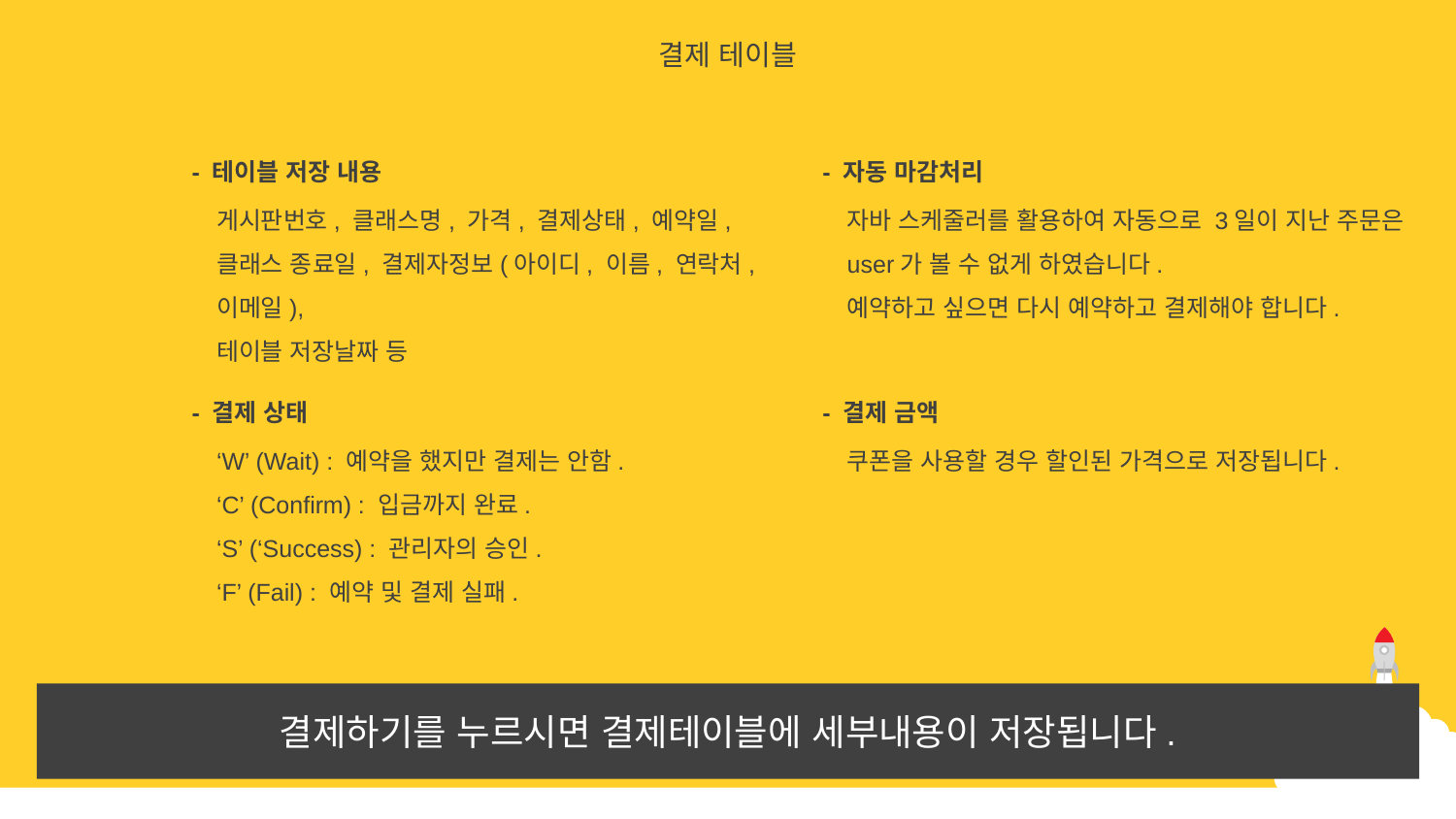

결제 테이블
- 테이블 저장 내용
게시판번호, 클래스명, 가격, 결제상태, 예약일,
클래스 종료일, 결제자정보(아이디, 이름, 연락처, 이메일),
테이블 저장날짜 등
- 자동 마감처리
자바 스케줄러를 활용하여 자동으로 3일이 지난 주문은 user가 볼 수 없게 하였습니다.
예약하고 싶으면 다시 예약하고 결제해야 합니다.
- 결제 상태
‘W’ (Wait) : 예약을 했지만 결제는 안함.
‘C’ (Confirm) : 입금까지 완료.
‘S’ (‘Success) : 관리자의 승인.
‘F’ (Fail) : 예약 및 결제 실패.
- 결제 금액
쿠폰을 사용할 경우 할인된 가격으로 저장됩니다.
결제하기를 누르시면 결제테이블에 세부내용이 저장됩니다.